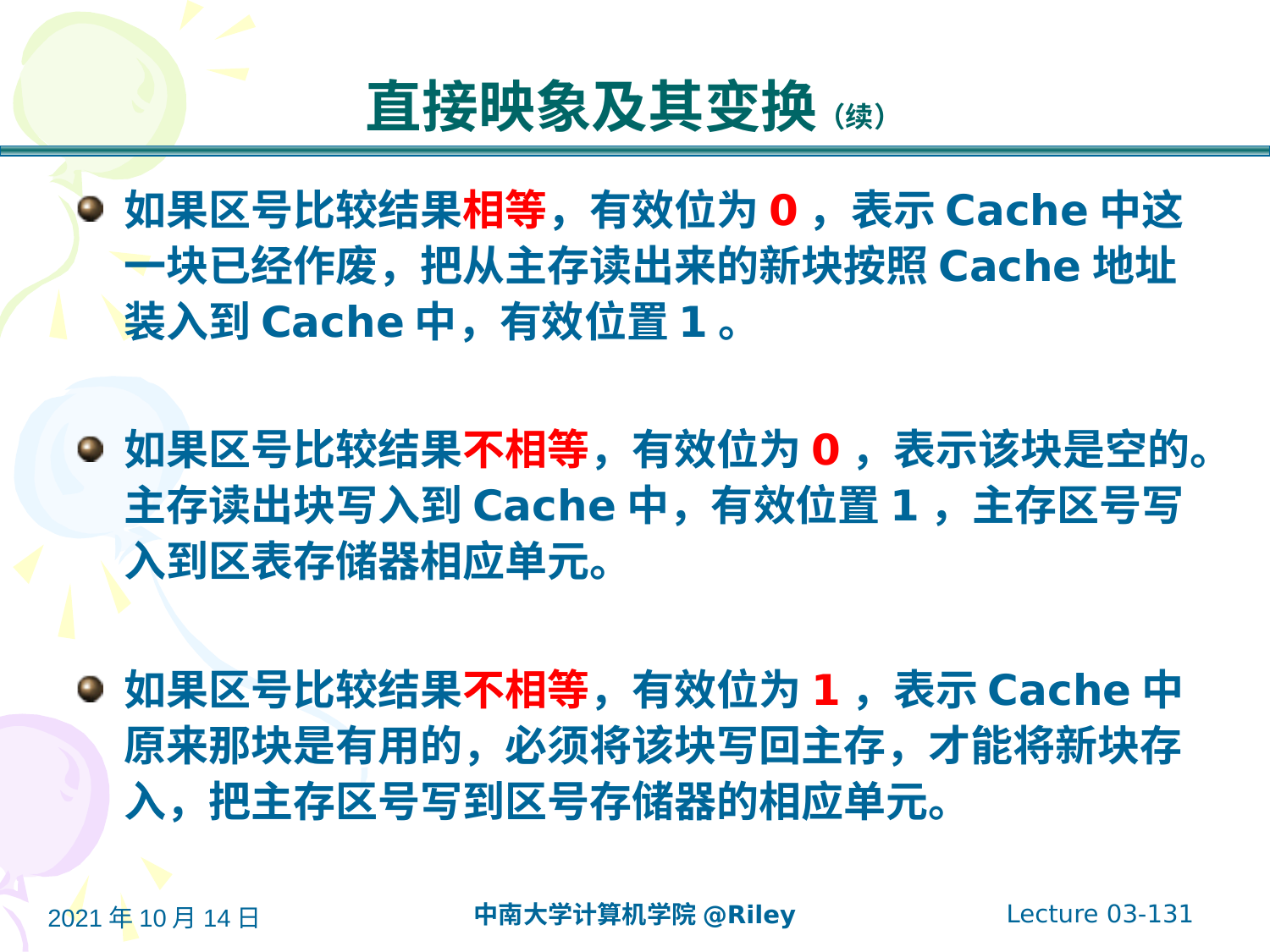

# 直接映象及其变换（续）
如果区号比较结果相等，有效位为0，表示Cache中这一块已经作废，把从主存读出来的新块按照Cache地址装入到Cache中，有效位置1。

如果区号比较结果不相等，有效位为0，表示该块是空的。主存读出块写入到Cache中，有效位置1，主存区号写入到区表存储器相应单元。

如果区号比较结果不相等，有效位为1，表示Cache中原来那块是有用的，必须将该块写回主存，才能将新块存入，把主存区号写到区号存储器的相应单元。
Lecture 03-131
中南大学计算机学院@Riley
2021年10月14日